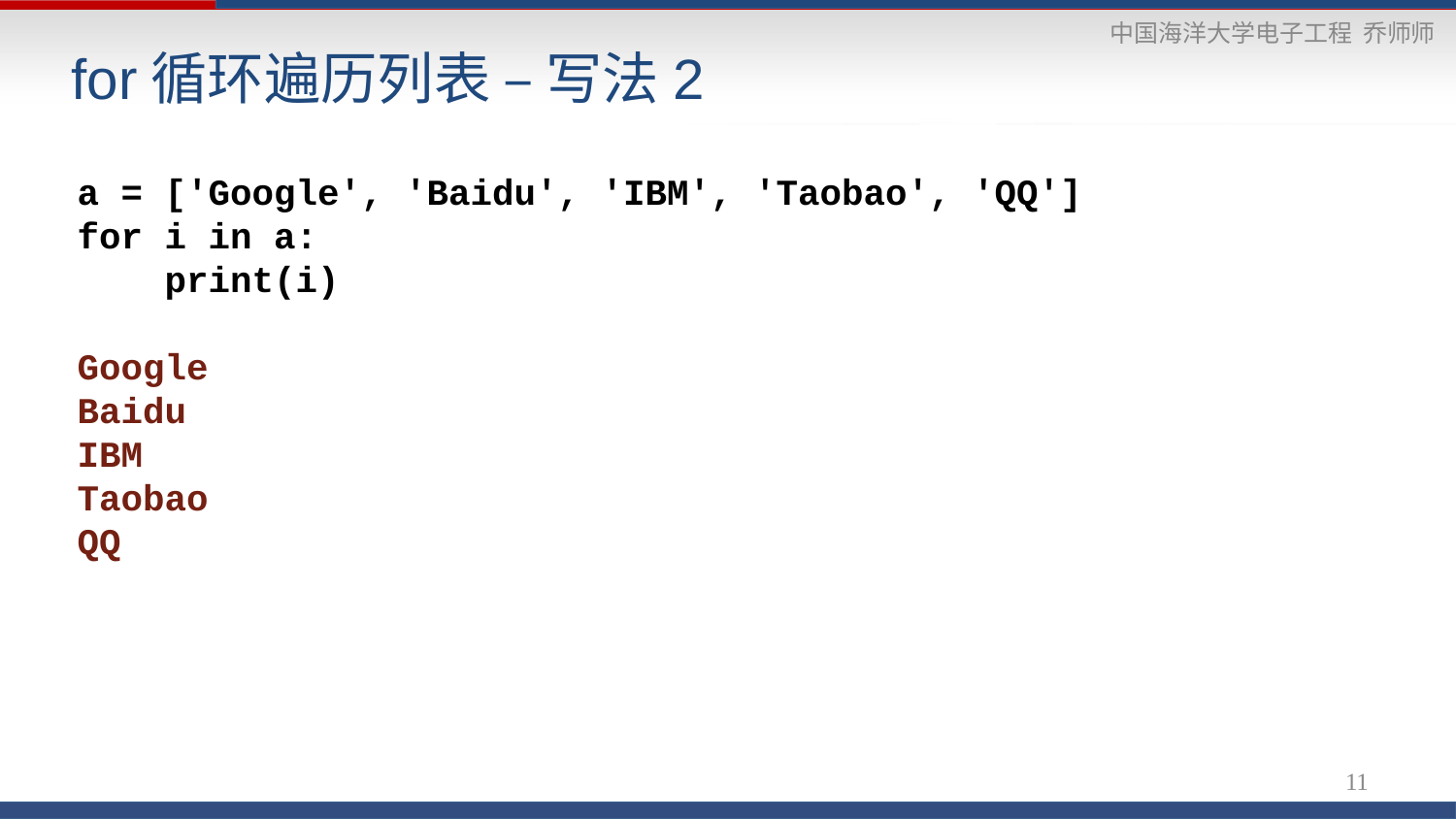

# for循环遍历列表 – 写法2

a = ['Google', 'Baidu', 'IBM', 'Taobao', 'QQ']
for i in a:
    print(i)

Google
Baidu
IBM
Taobao
QQ

11